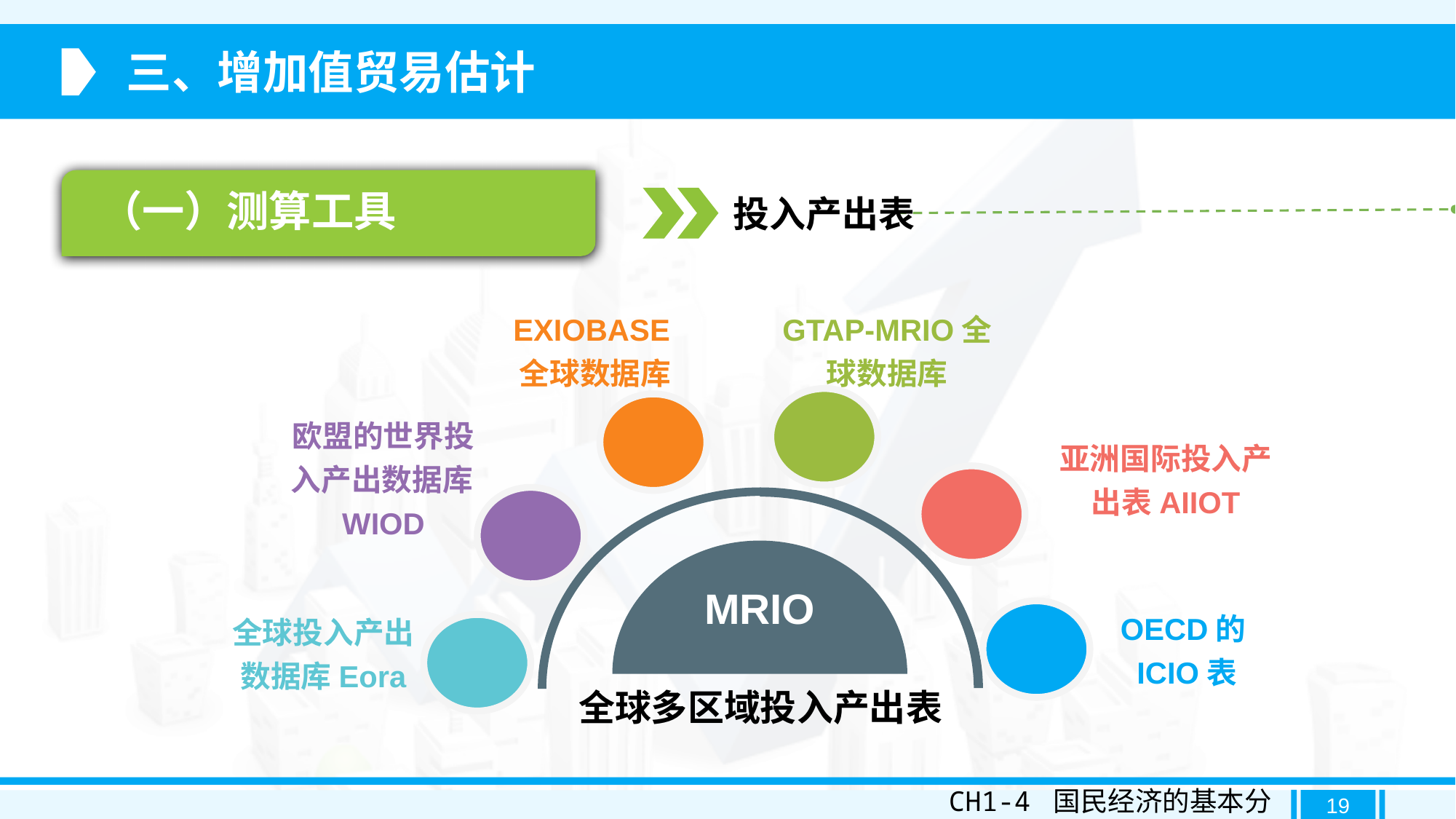

三、增加值贸易估计

（一）测算工具

投入产出表
GTAP-MRIO全球数据库

EXIOBASE全球数据库

欧盟的世界投入产出数据库WIOD

亚洲国际投入产出表AIIOT

MRIO
全球投入产出数据库Eora

全球多区域投入产出表
OECD的ICIO表

CH1-4 国民经济的基本分类
19